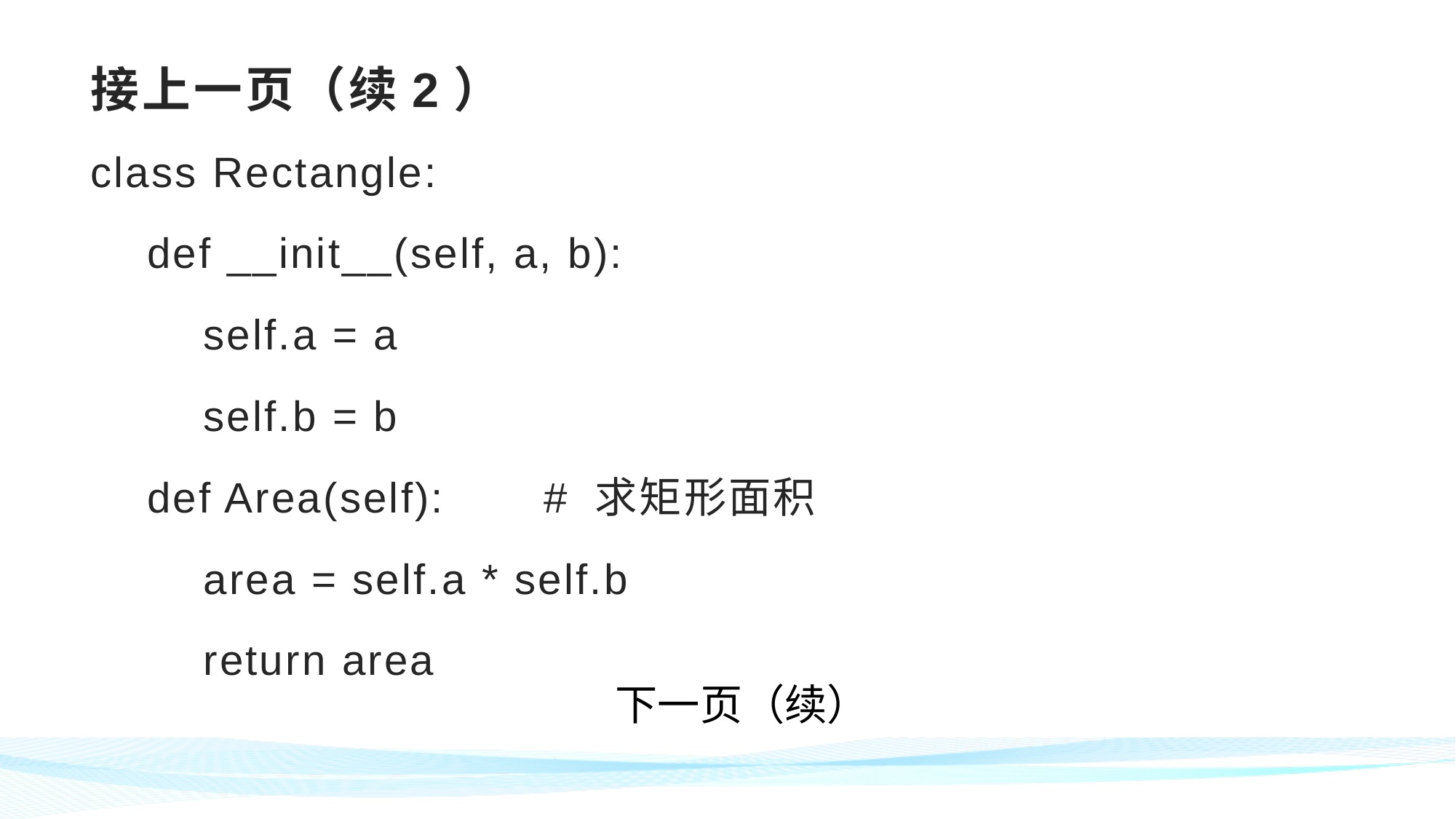

# 接上一页（续2）
class Rectangle:
    def __init__(self, a, b):
        self.a = a
        self.b = b
    def Area(self):       # 求矩形面积
        area = self.a * self.b
        return area
下一页（续）